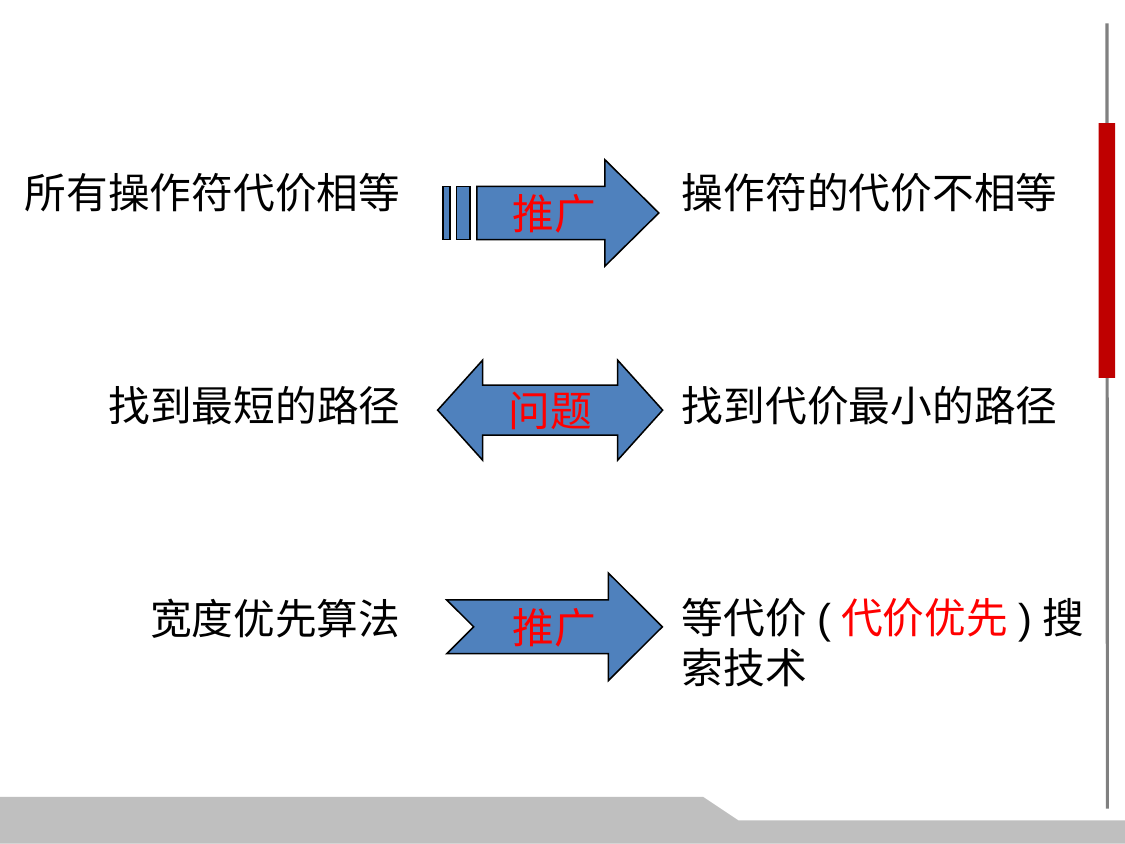

所有操作符代价相等

找到最短的路径

宽度优先算法
推广
操作符的代价不相等

找到代价最小的路径

等代价(代价优先)搜索技术
问题
推广